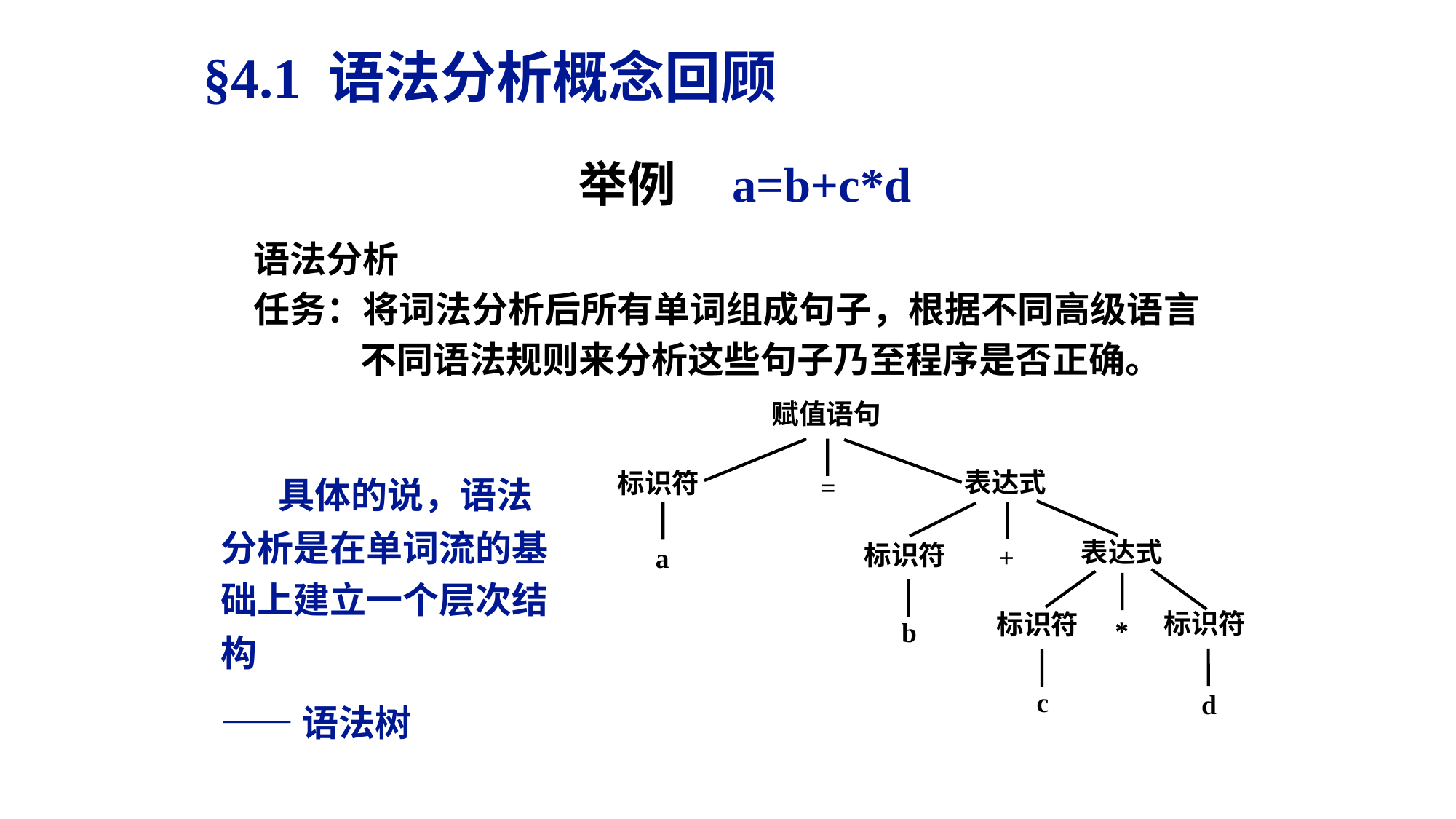

§4.1 语法分析概念回顾
举例    a=b+c*d
语法分析
任务：将词法分析后所有单词组成句子，根据不同高级语言
            不同语法规则来分析这些句子乃至程序是否正确。
赋值语句

      具体的说，语法分析是在单词流的基础上建立一个层次结构
——语法树
表达式
标识符
=

表达式
标识符
+
a

标识符
标识符
*
b

c
d